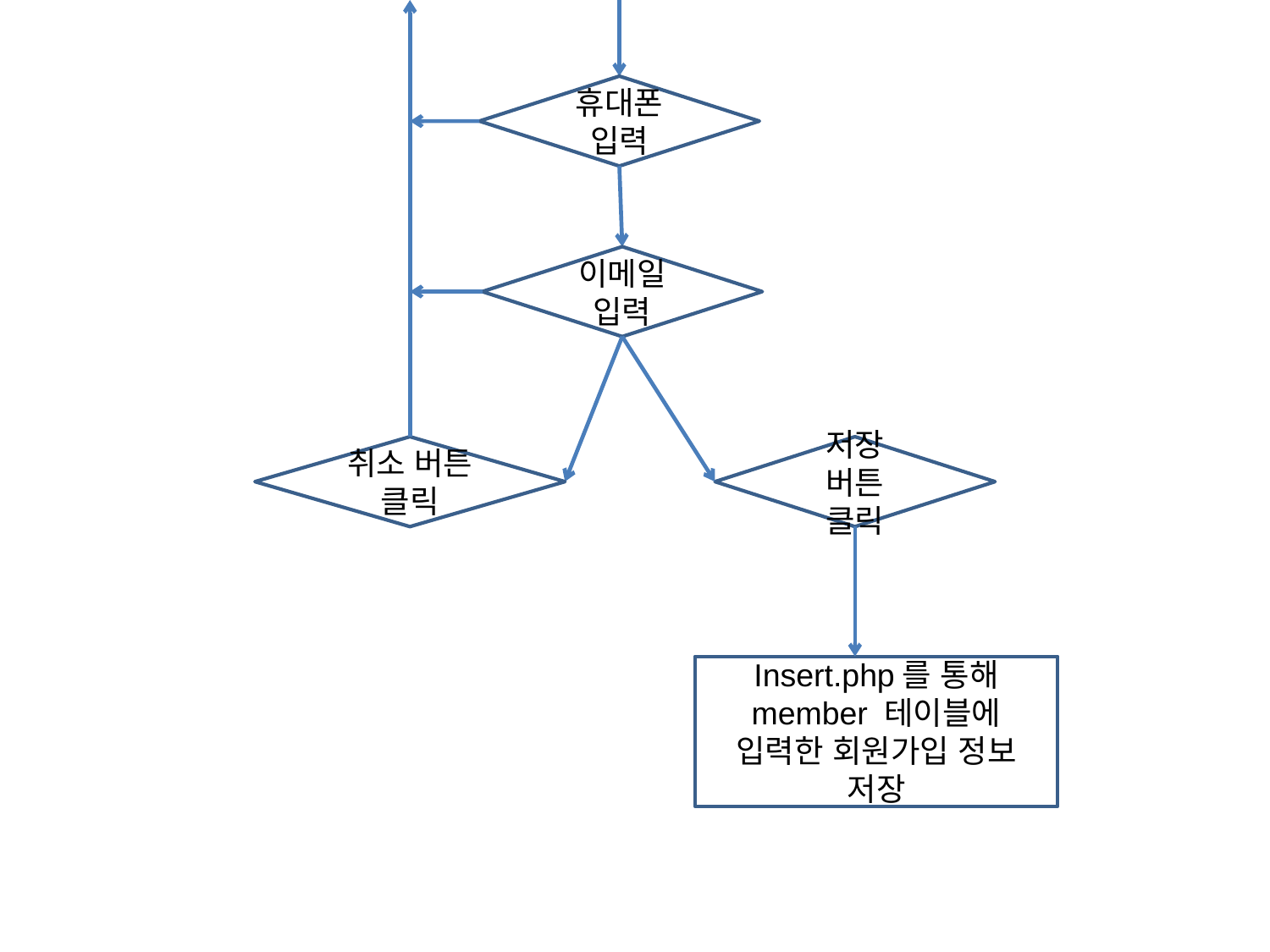

휴대폰 입력
이메일 입력
취소 버튼 클릭
저장 버튼 클릭
Insert.php를 통해 member 테이블에 입력한 회원가입 정보 저장